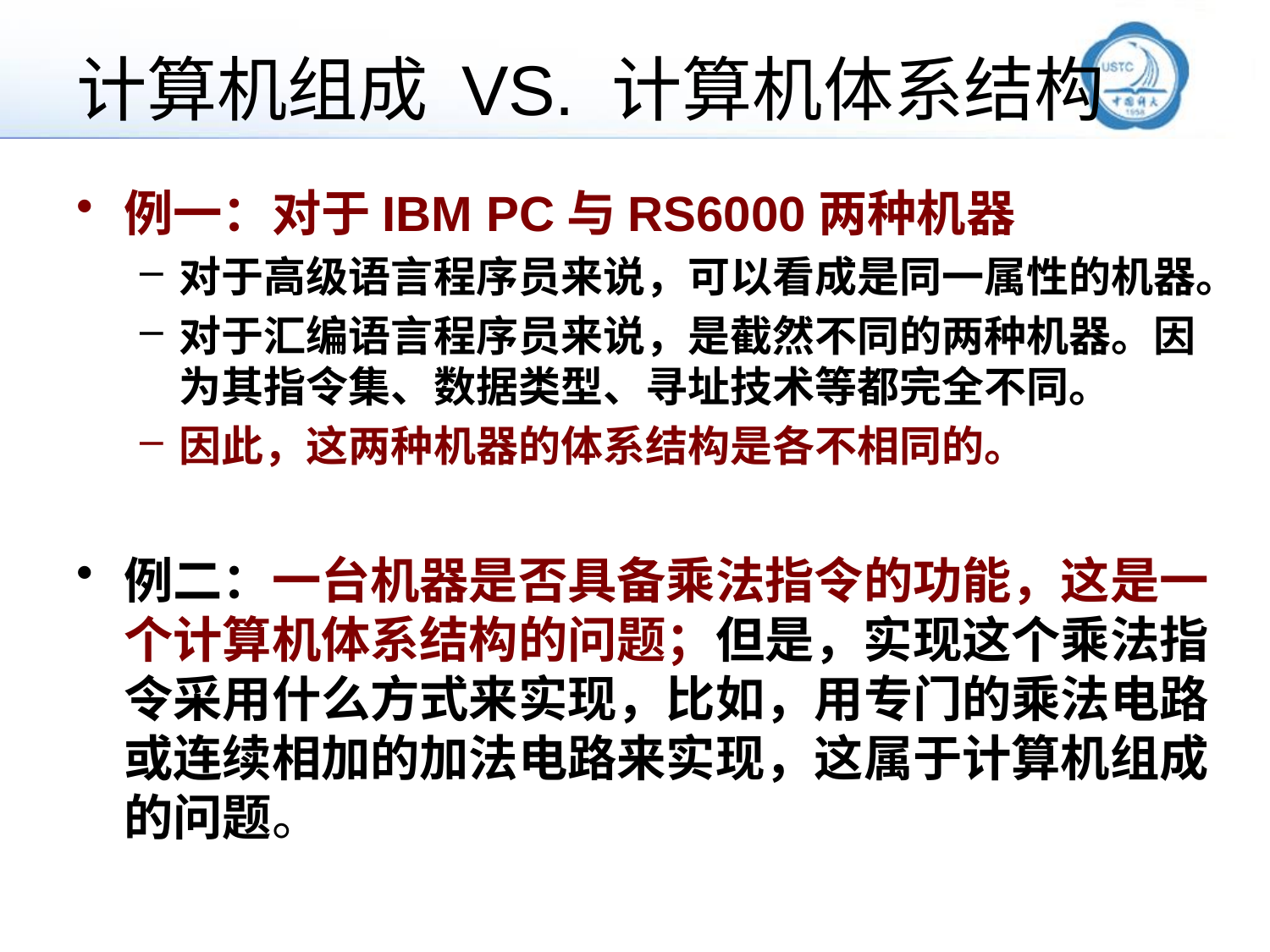

# 计算机组成 VS. 计算机体系结构
例一：对于IBM PC与RS6000两种机器
对于高级语言程序员来说，可以看成是同一属性的机器。
对于汇编语言程序员来说，是截然不同的两种机器。因为其指令集、数据类型、寻址技术等都完全不同。
因此，这两种机器的体系结构是各不相同的。

例二：一台机器是否具备乘法指令的功能，这是一个计算机体系结构的问题；但是，实现这个乘法指令采用什么方式来实现，比如，用专门的乘法电路或连续相加的加法电路来实现，这属于计算机组成的问题。